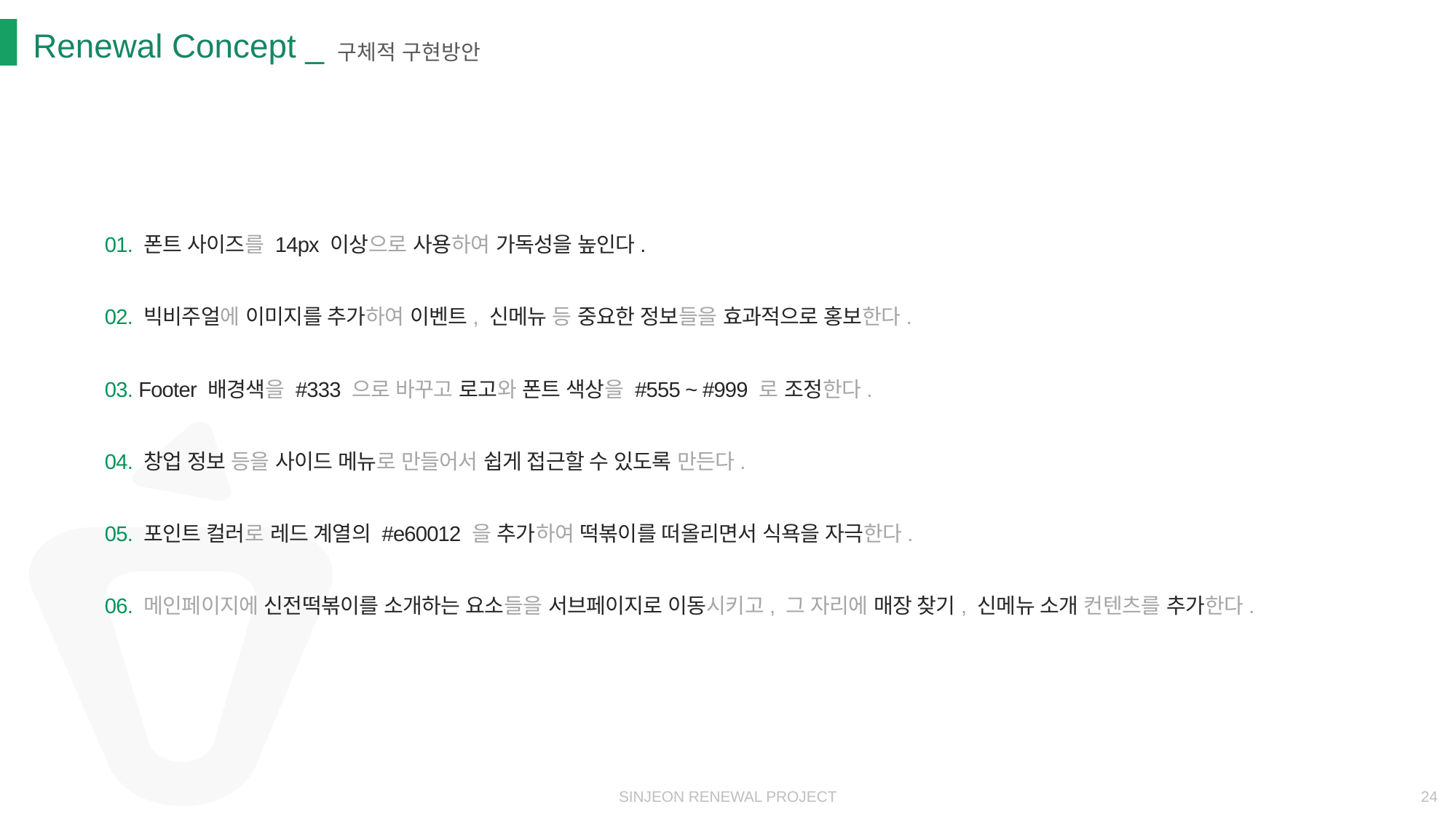

Renewal Concept _
구체적 구현방안
01. 폰트 사이즈를 14px 이상으로 사용하여 가독성을 높인다.
02. 빅비주얼에 이미지를 추가하여 이벤트, 신메뉴 등 중요한 정보들을 효과적으로 홍보한다.
03. Footer 배경색을 #333 으로 바꾸고 로고와 폰트 색상을 #555 ~ #999 로 조정한다.
04. 창업 정보 등을 사이드 메뉴로 만들어서 쉽게 접근할 수 있도록 만든다.
05. 포인트 컬러로 레드 계열의 #e60012 을 추가하여 떡볶이를 떠올리면서 식욕을 자극한다.
06. 메인페이지에 신전떡볶이를 소개하는 요소들을 서브페이지로 이동시키고, 그 자리에 매장 찾기, 신메뉴 소개 컨텐츠를 추가한다.